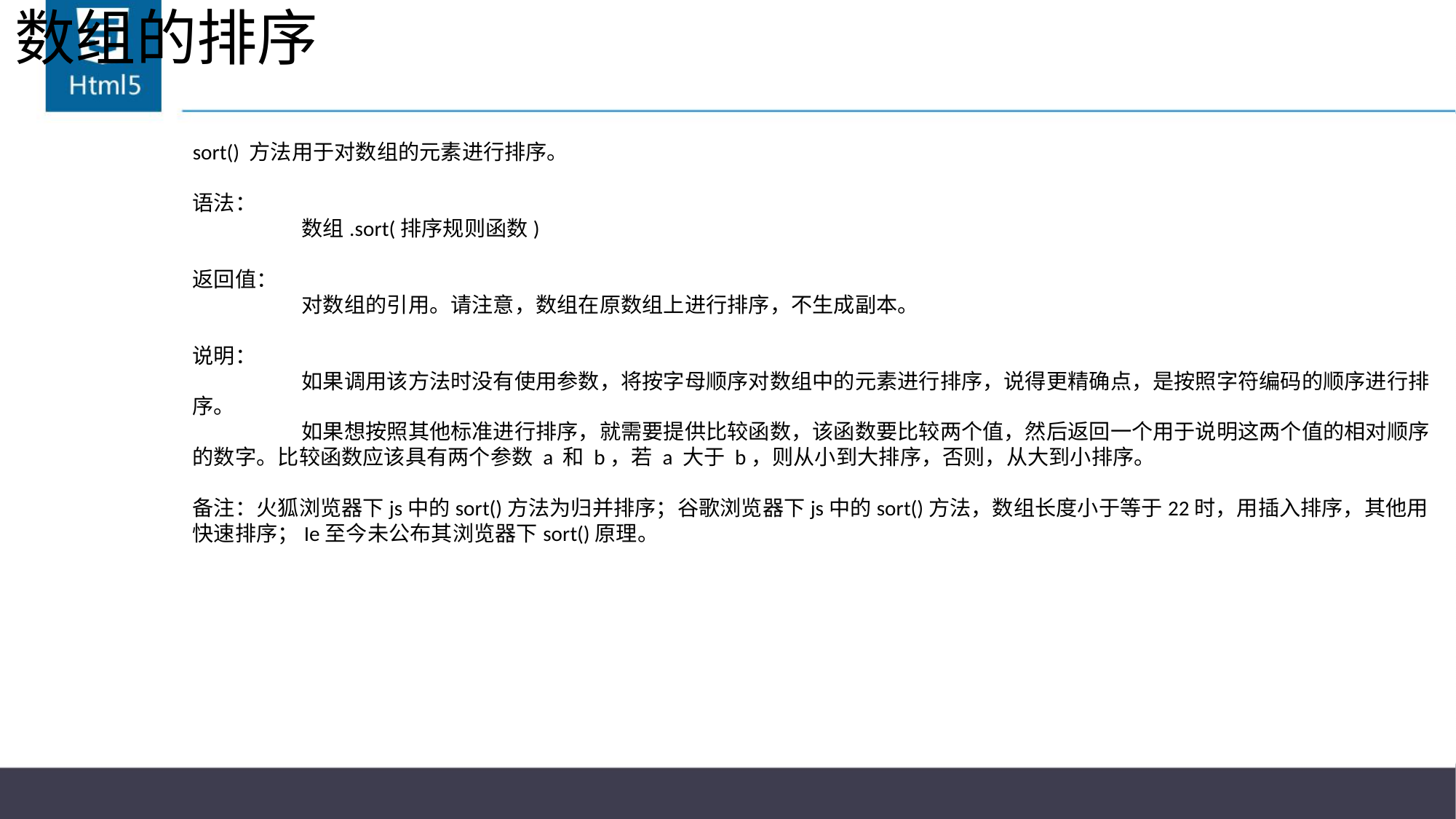

# 数组的排序
sort() 方法用于对数组的元素进行排序。

语法：
	数组.sort(排序规则函数)

返回值：
	对数组的引用。请注意，数组在原数组上进行排序，不生成副本。

说明：
	如果调用该方法时没有使用参数，将按字母顺序对数组中的元素进行排序，说得更精确点，是按照字符编码的顺序进行排序。
	如果想按照其他标准进行排序，就需要提供比较函数，该函数要比较两个值，然后返回一个用于说明这两个值的相对顺序的数字。比较函数应该具有两个参数 a 和 b，若 a 大于 b，则从小到大排序，否则，从大到小排序。

备注：火狐浏览器下js中的sort()方法为归并排序；谷歌浏览器下js中的sort()方法，数组长度小于等于22时，用插入排序，其他用快速排序；Ie至今未公布其浏览器下sort()原理。